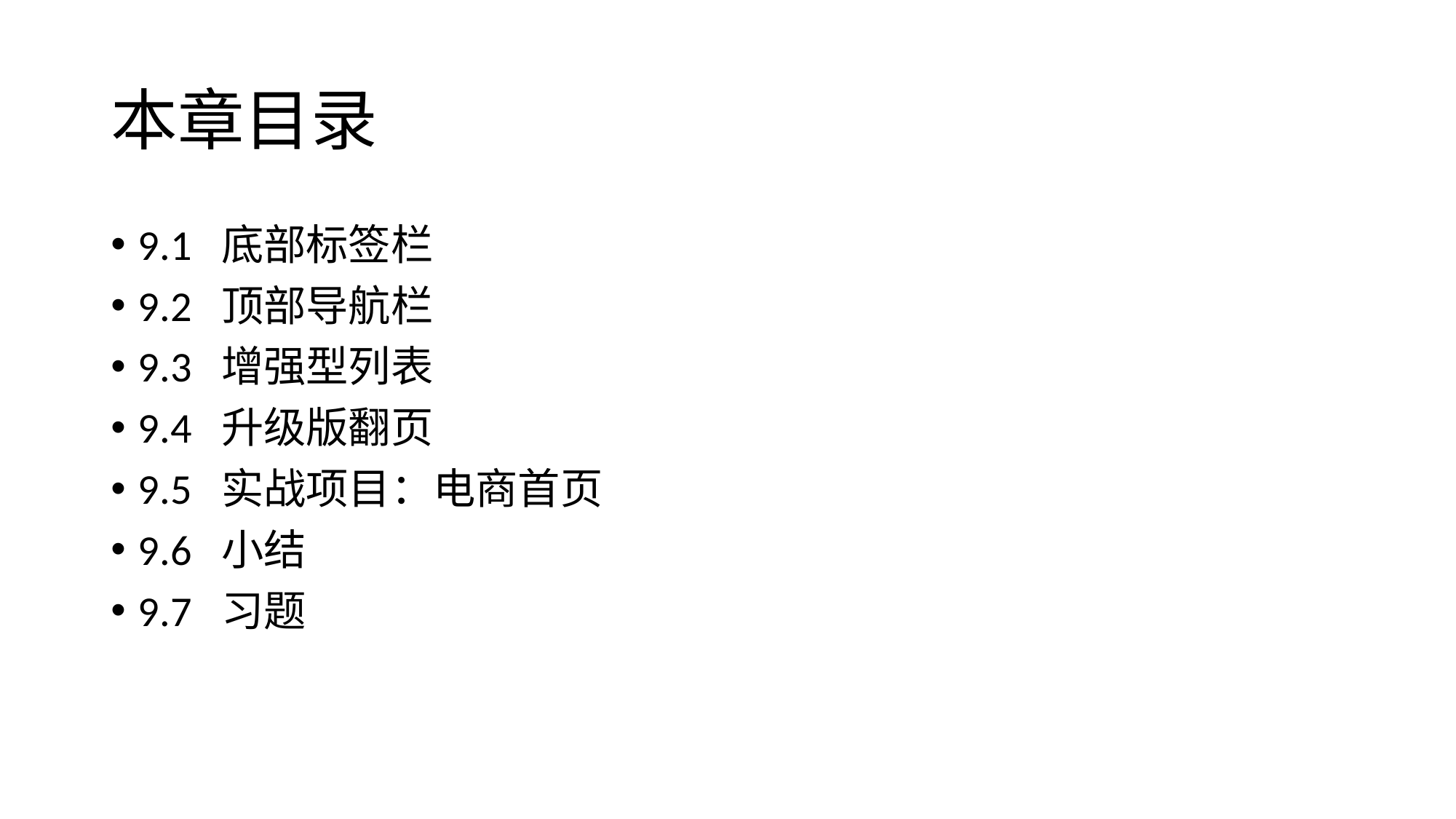

# 本章目录
9.1  底部标签栏
9.2  顶部导航栏
9.3  增强型列表
9.4  升级版翻页
9.5  实战项目：电商首页
9.6  小结
9.7  习题